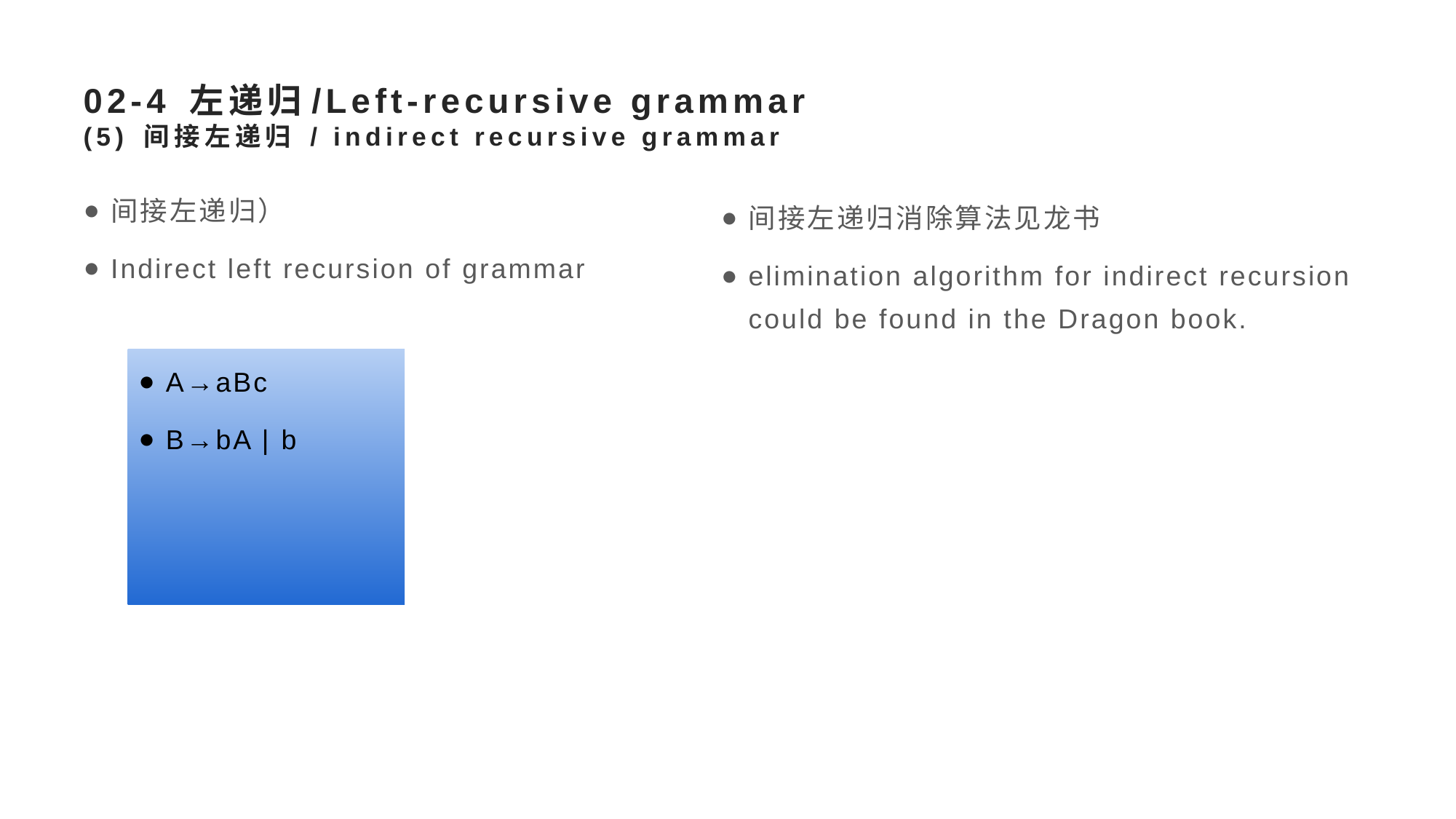

# 02-4 左递归/Left-recursive grammar (5) 间接左递归 / indirect recursive grammar
间接左递归）
Indirect left recursion of grammar
间接左递归消除算法见龙书
elimination algorithm for indirect recursion could be found in the Dragon book.

A→aBc
B→bA | b
55